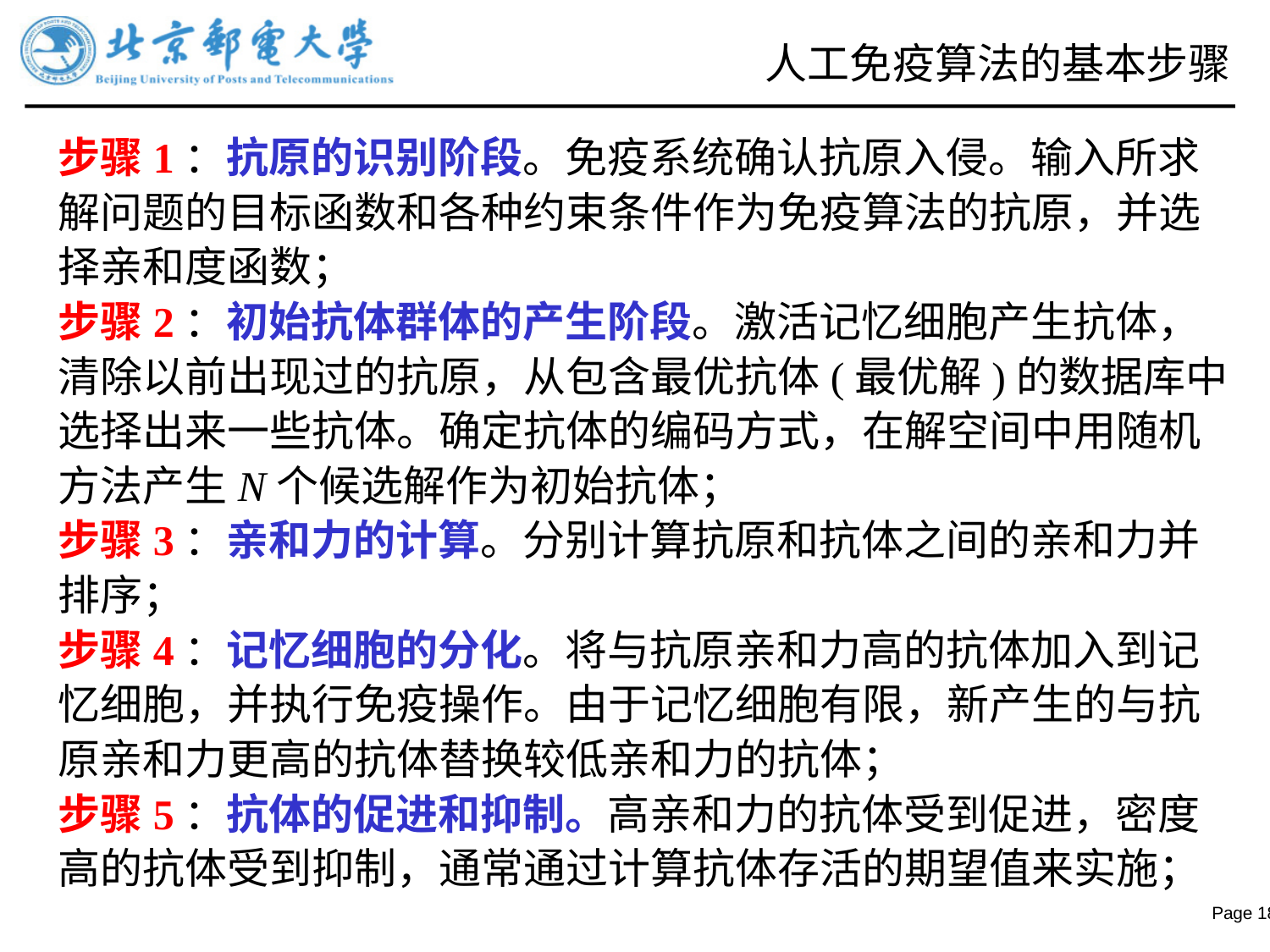

# 人工免疫算法的基本步骤
步骤1：抗原的识别阶段。免疫系统确认抗原入侵。输入所求解问题的目标函数和各种约束条件作为免疫算法的抗原，并选择亲和度函数；
步骤2：初始抗体群体的产生阶段。激活记忆细胞产生抗体，清除以前出现过的抗原，从包含最优抗体(最优解)的数据库中选择出来一些抗体。确定抗体的编码方式，在解空间中用随机方法产生N个候选解作为初始抗体；
步骤3：亲和力的计算。分别计算抗原和抗体之间的亲和力并排序；
步骤4：记忆细胞的分化。将与抗原亲和力高的抗体加入到记忆细胞，并执行免疫操作。由于记忆细胞有限，新产生的与抗原亲和力更高的抗体替换较低亲和力的抗体；
步骤5：抗体的促进和抑制。高亲和力的抗体受到促进，密度高的抗体受到抑制，通常通过计算抗体存活的期望值来实施；